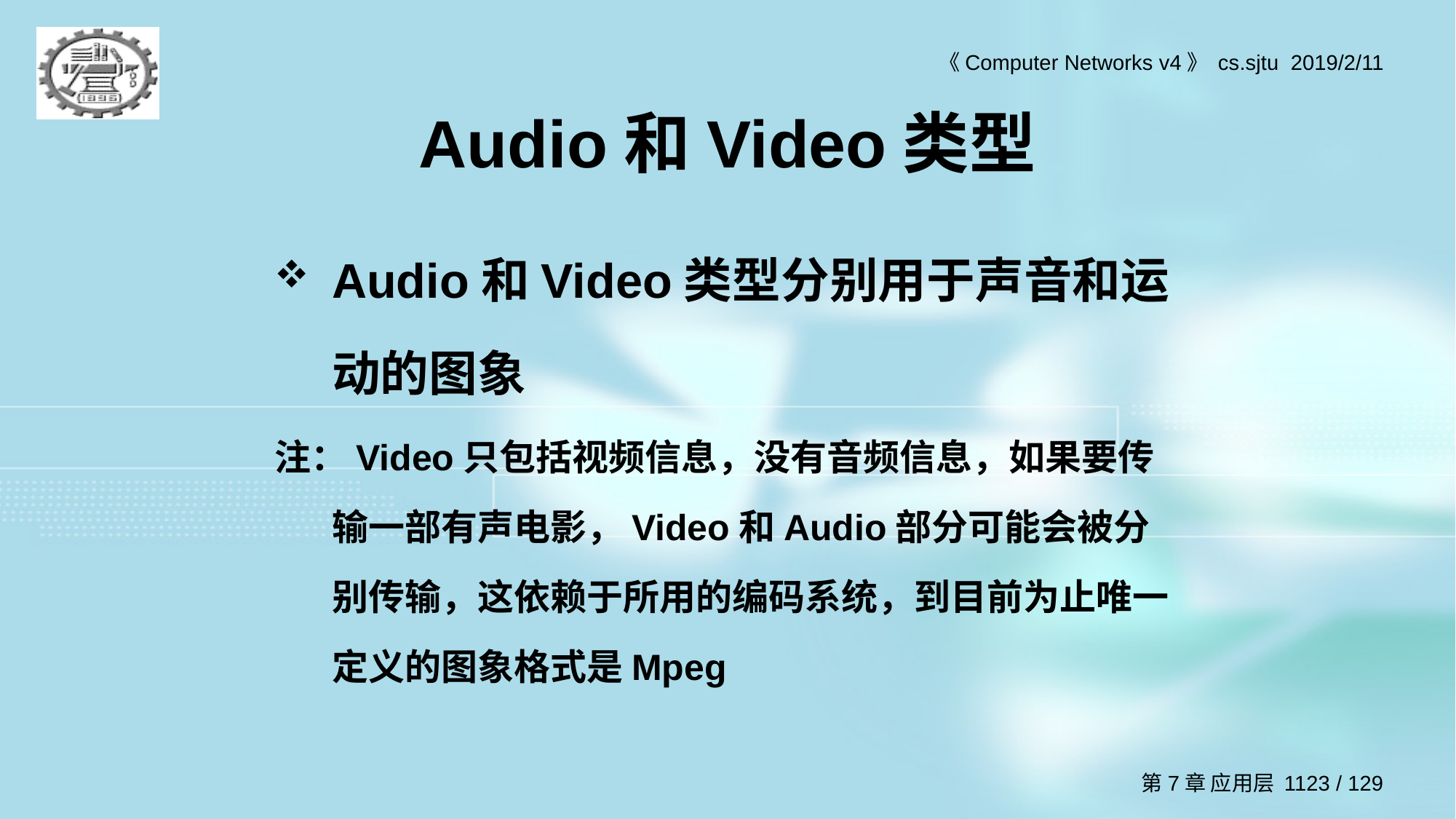

# Audio和Video类型
Audio和Video类型分别用于声音和运动的图象
注：Video只包括视频信息，没有音频信息，如果要传输一部有声电影，Video和Audio部分可能会被分别传输，这依赖于所用的编码系统，到目前为止唯一定义的图象格式是Mpeg